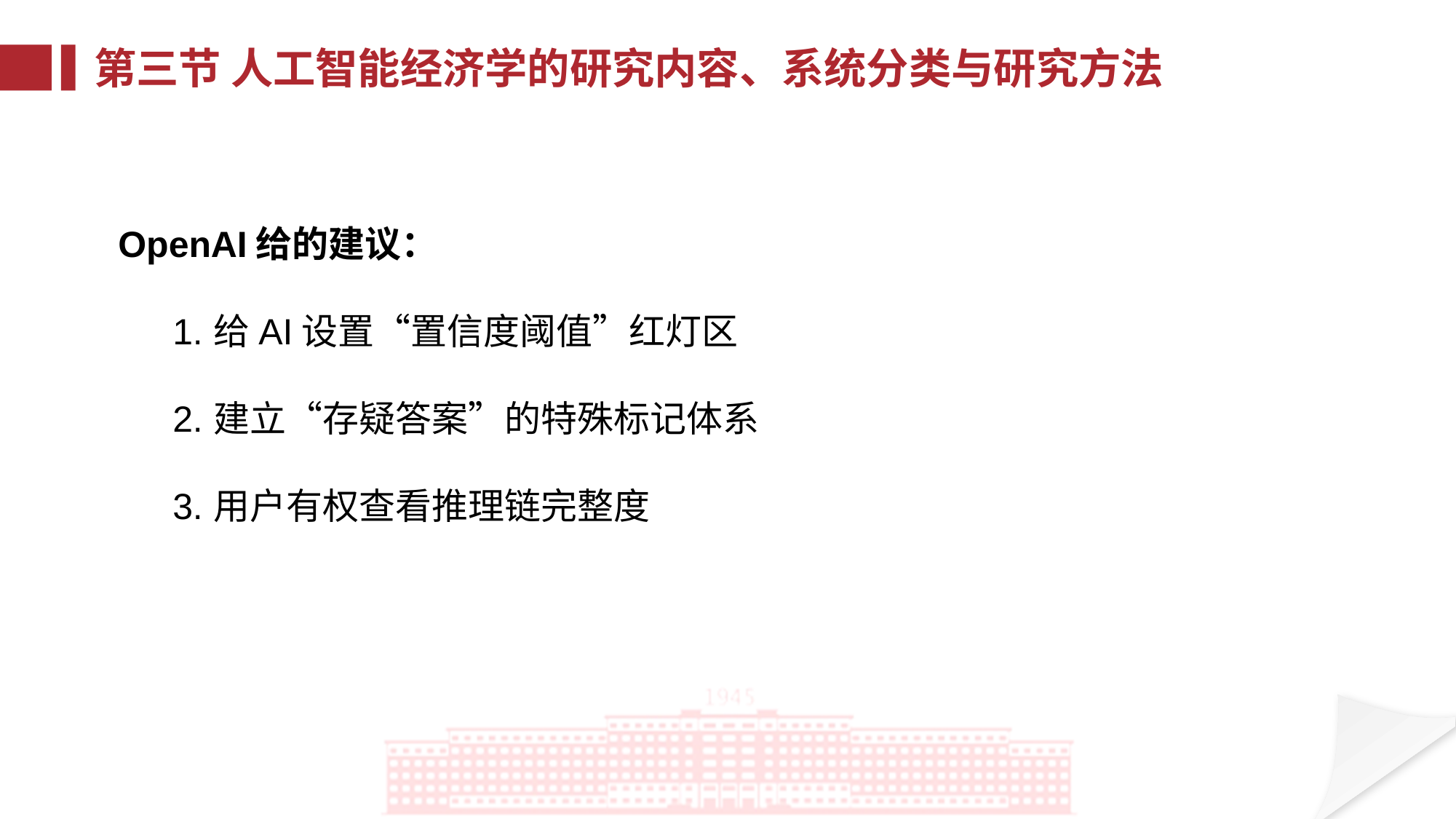

第三节 人工智能经济学的研究内容、系统分类与研究方法

OpenAI给的建议：
给AI设置“置信度阈值”红灯区
建立“存疑答案”的特殊标记体系
用户有权查看推理链完整度